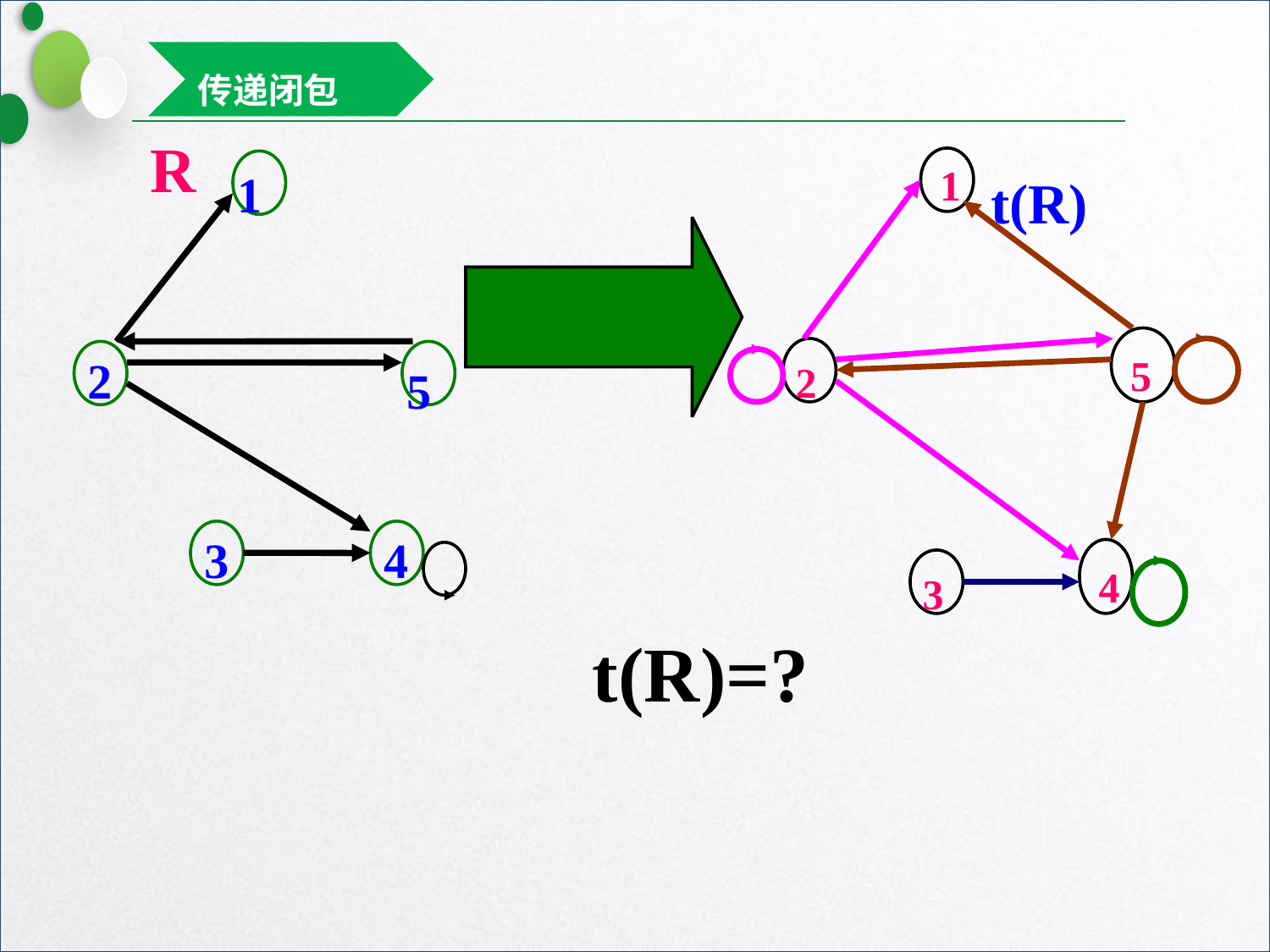

传递闭包
R
1
1
t(R)

2
5
2
5

3
4

4
3

t(R)=?